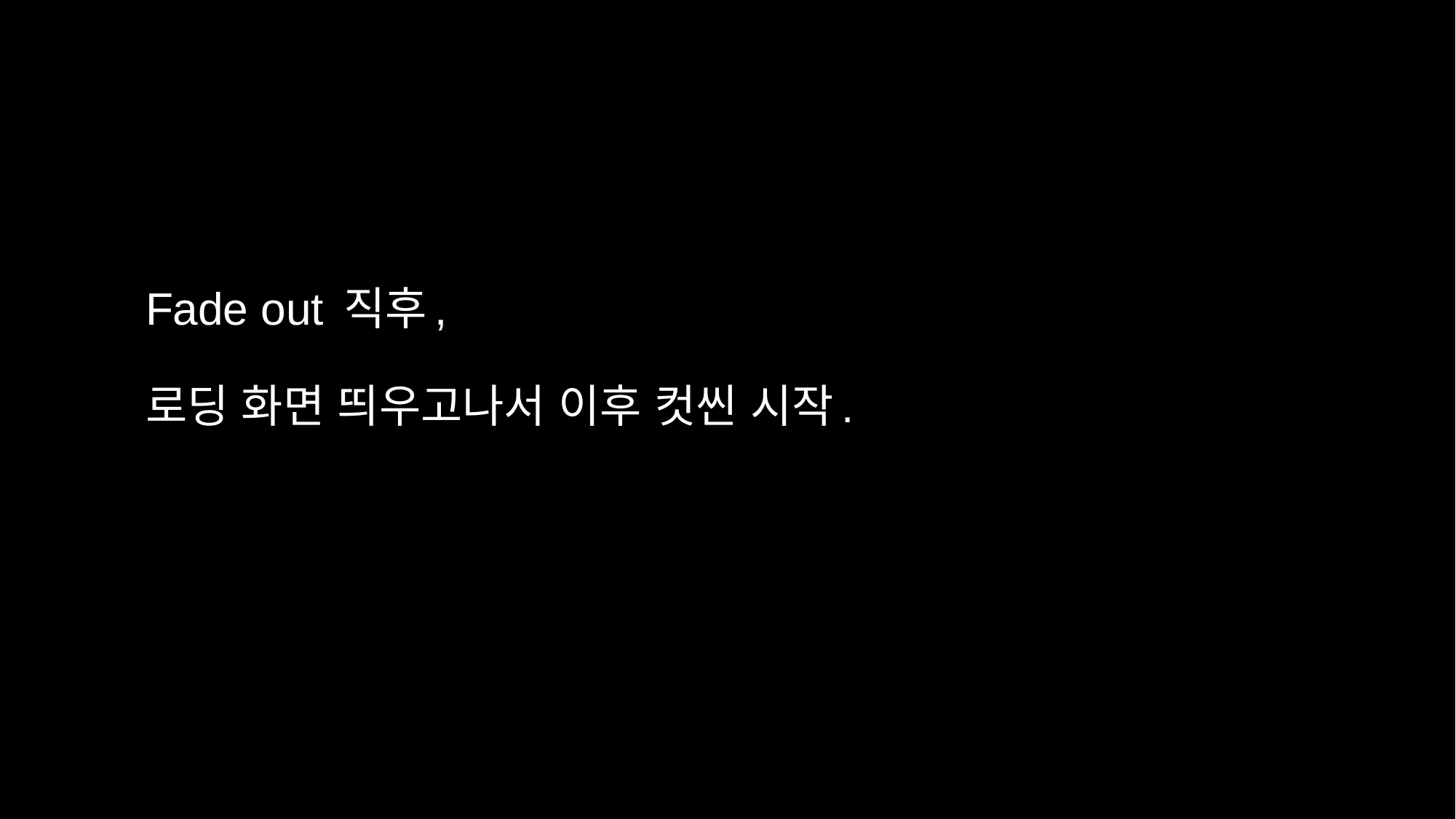

# Fade out 직후, 로딩 화면 띄우고나서 이후 컷씬 시작.